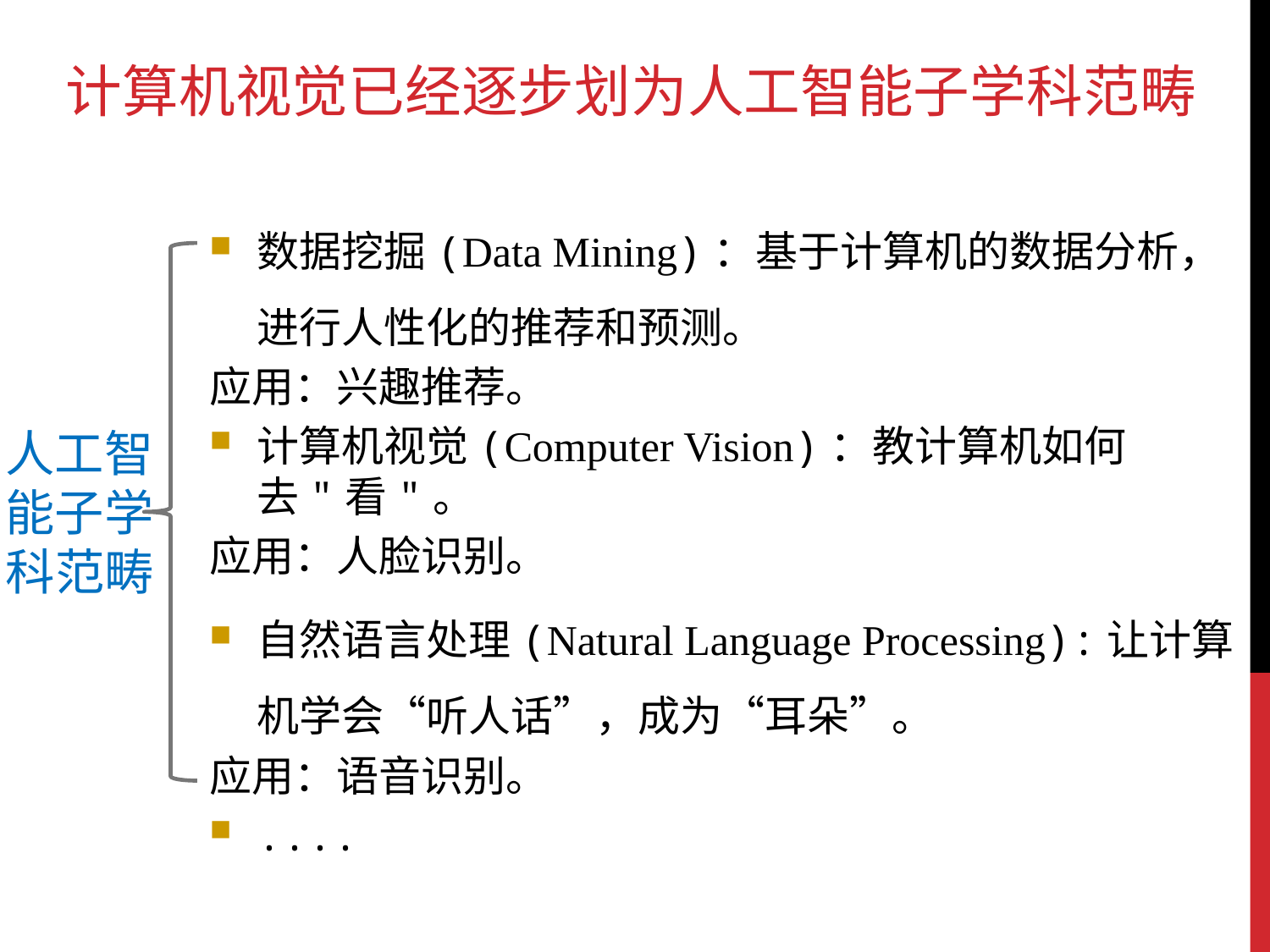

计算机视觉已经逐步划为人工智能子学科范畴

数据挖掘(Data Mining)：基于计算机的数据分析，进行人性化的推荐和预测。
应用：兴趣推荐。
计算机视觉(Computer Vision)：教计算机如何去"看"。
应用：人脸识别。
自然语言处理(Natural Language Processing):让计算机学会“听人话”，成为“耳朵”。
应用：语音识别。
....

人工智能子学科范畴